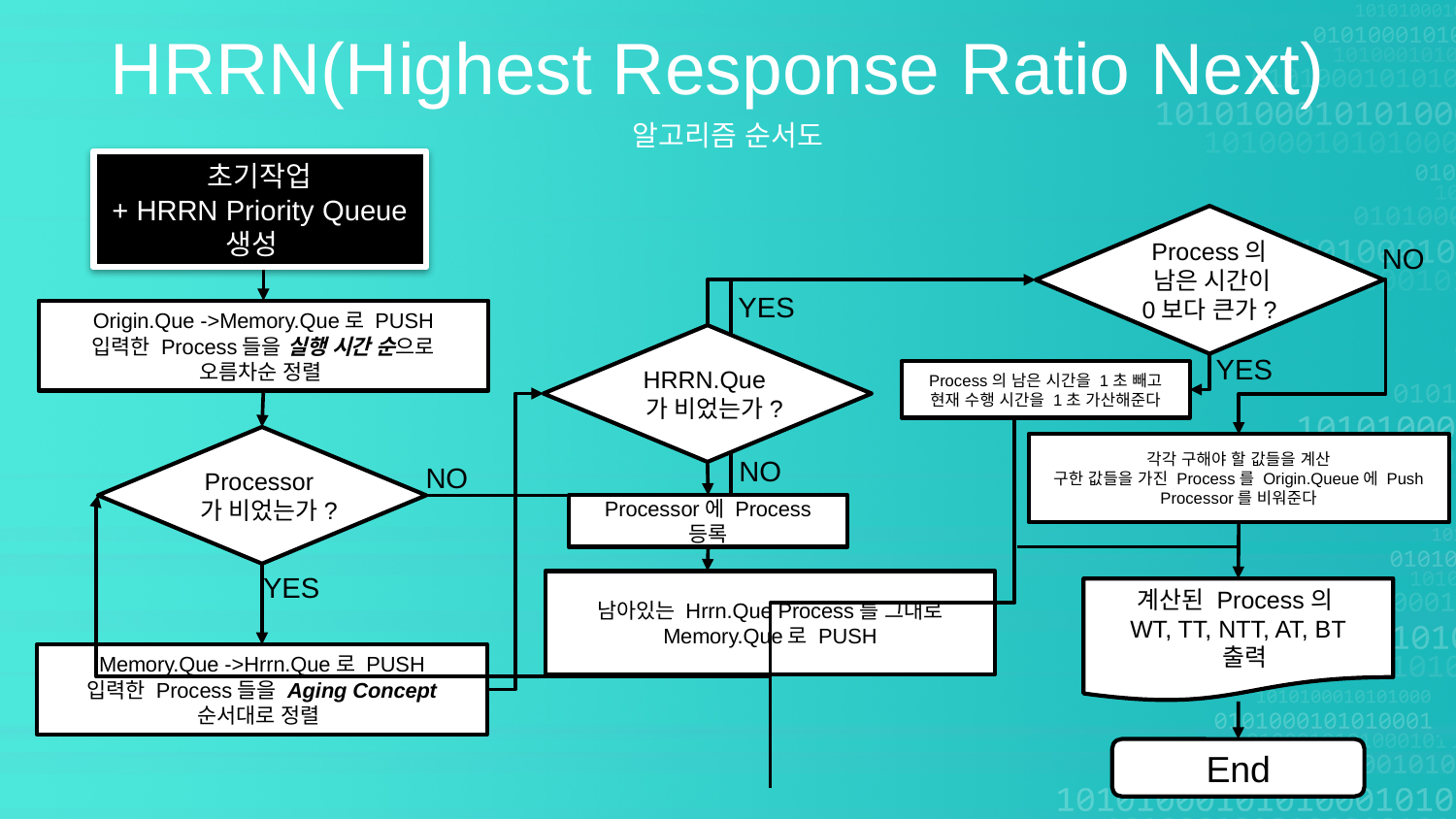

HRRN(Highest Response Ratio Next)
알고리즘 순서도
초기작업
+ HRRN Priority Queue 생성
Process의
 남은 시간이
0보다 큰가?
NO
YES
Origin.Que ->Memory.Que로 PUSH
입력한 Process들을 실행 시간 순으로
오름차순 정렬
HRRN.Que가 비었는가?
YES
Process의 남은 시간을 1초 빼고
현재 수행 시간을 1초 가산해준다
Processor가 비었는가?
각각 구해야 할 값들을 계산
구한 값들을 가진 Process를 Origin.Queue에 Push
Processor를 비워준다
NO
NO
Processor에 Process 등록
YES
남아있는 Hrrn.Que Process를 그대로 Memory.Que로 PUSH
계산된 Process의
WT, TT, NTT, AT, BT
 출력
Memory.Que ->Hrrn.Que로 PUSH
입력한 Process들을 Aging Concept
순서대로 정렬
End